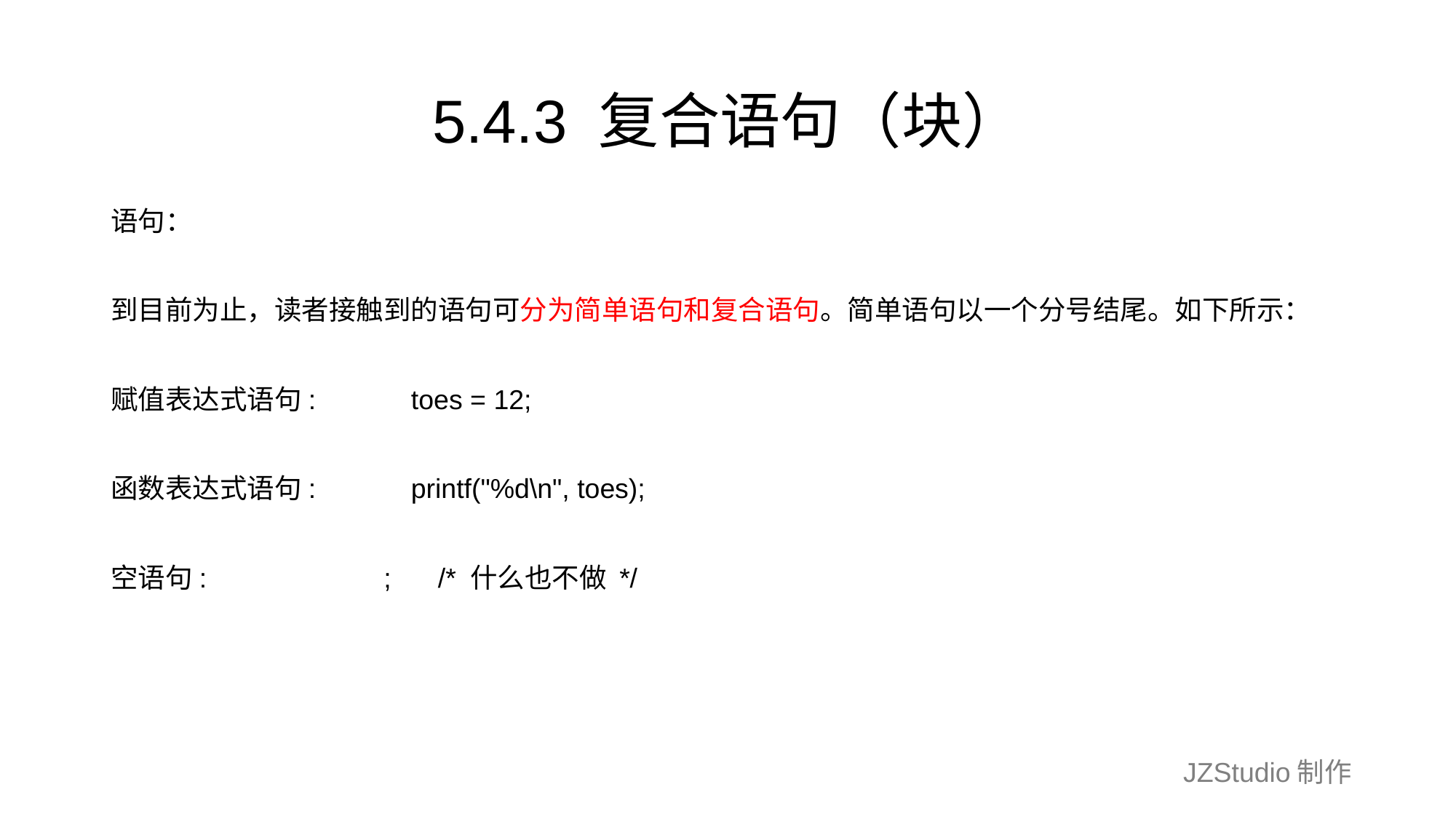

# 5.4.3 复合语句（块）
语句：

到目前为止，读者接触到的语句可分为简单语句和复合语句。简单语句以一个分号结尾。如下所示：

赋值表达式语句:　　　toes = 12;

函数表达式语句:　　　printf("%d\n", toes);

空语句:　　　　　　;　 /* 什么也不做 */